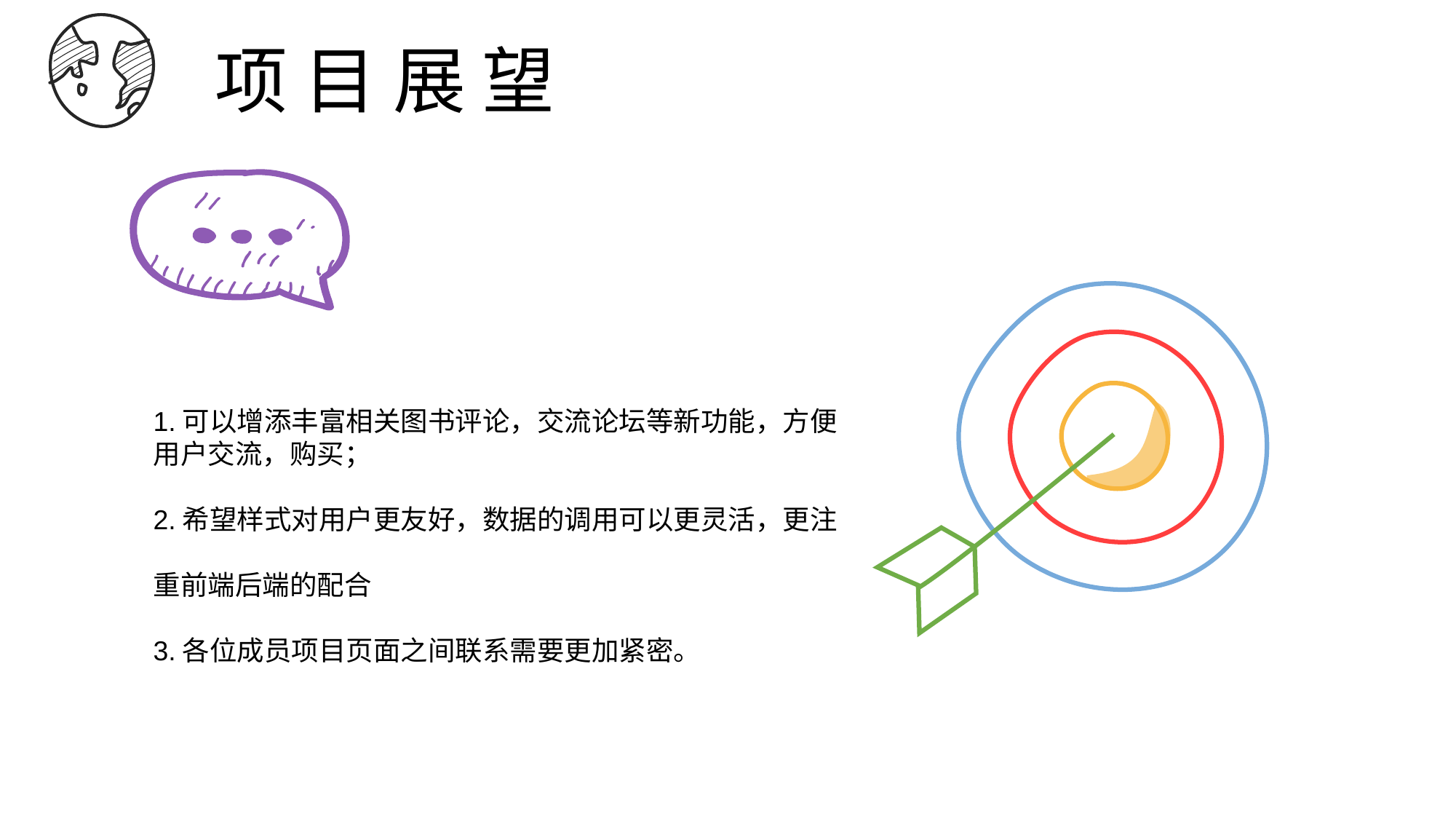

项 目 展 望

1.可以增添丰富相关图书评论，交流论坛等新功能，方便用户交流，购买；

2.希望样式对用户更友好，数据的调用可以更灵活，更注

重前端后端的配合

3.各位成员项目页面之间联系需要更加紧密。